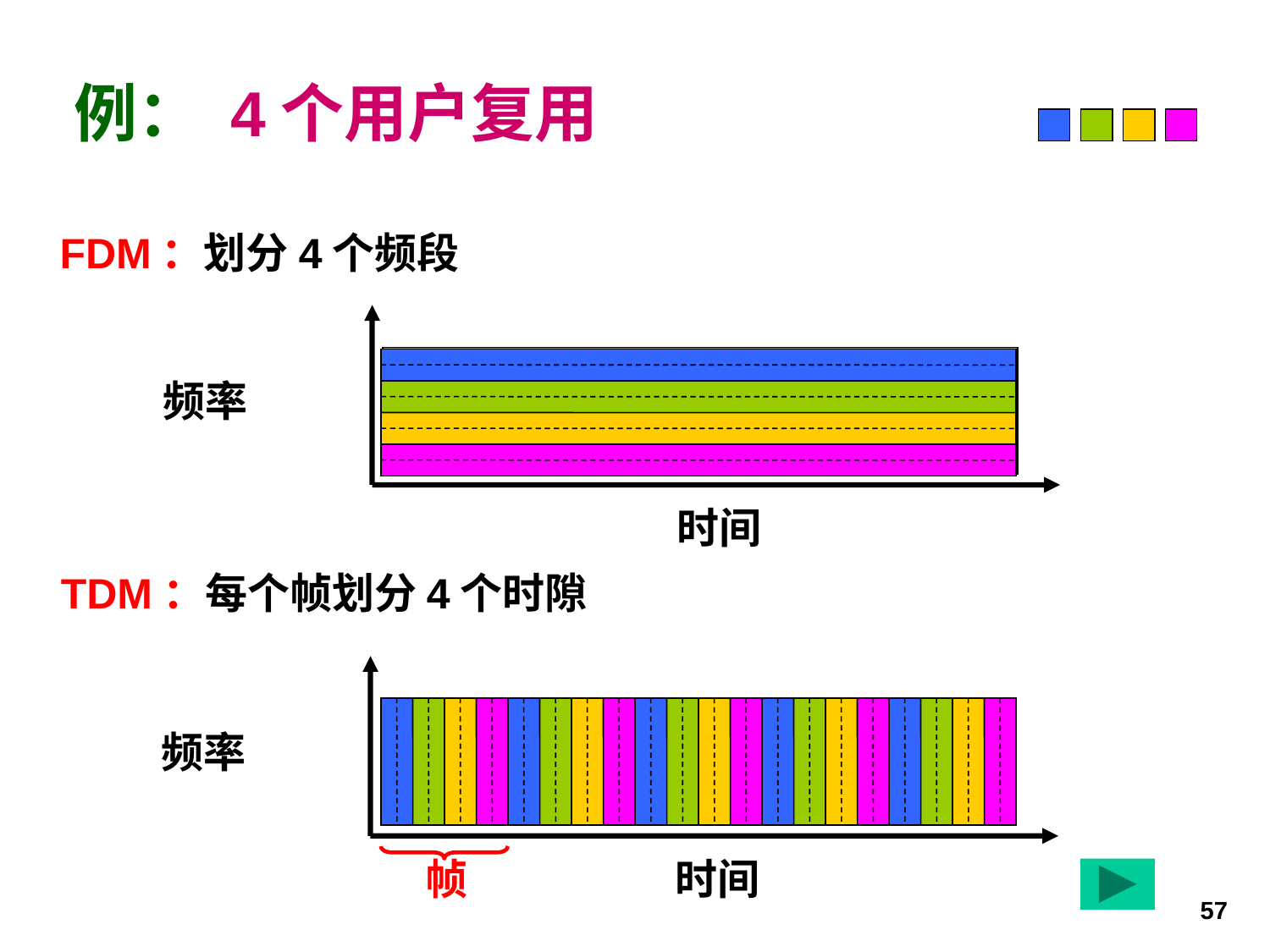

# 例： 4个用户复用
FDM：划分4个频段

频率

时间

TDM：每个帧划分4个时隙

频率

时间

帧

57